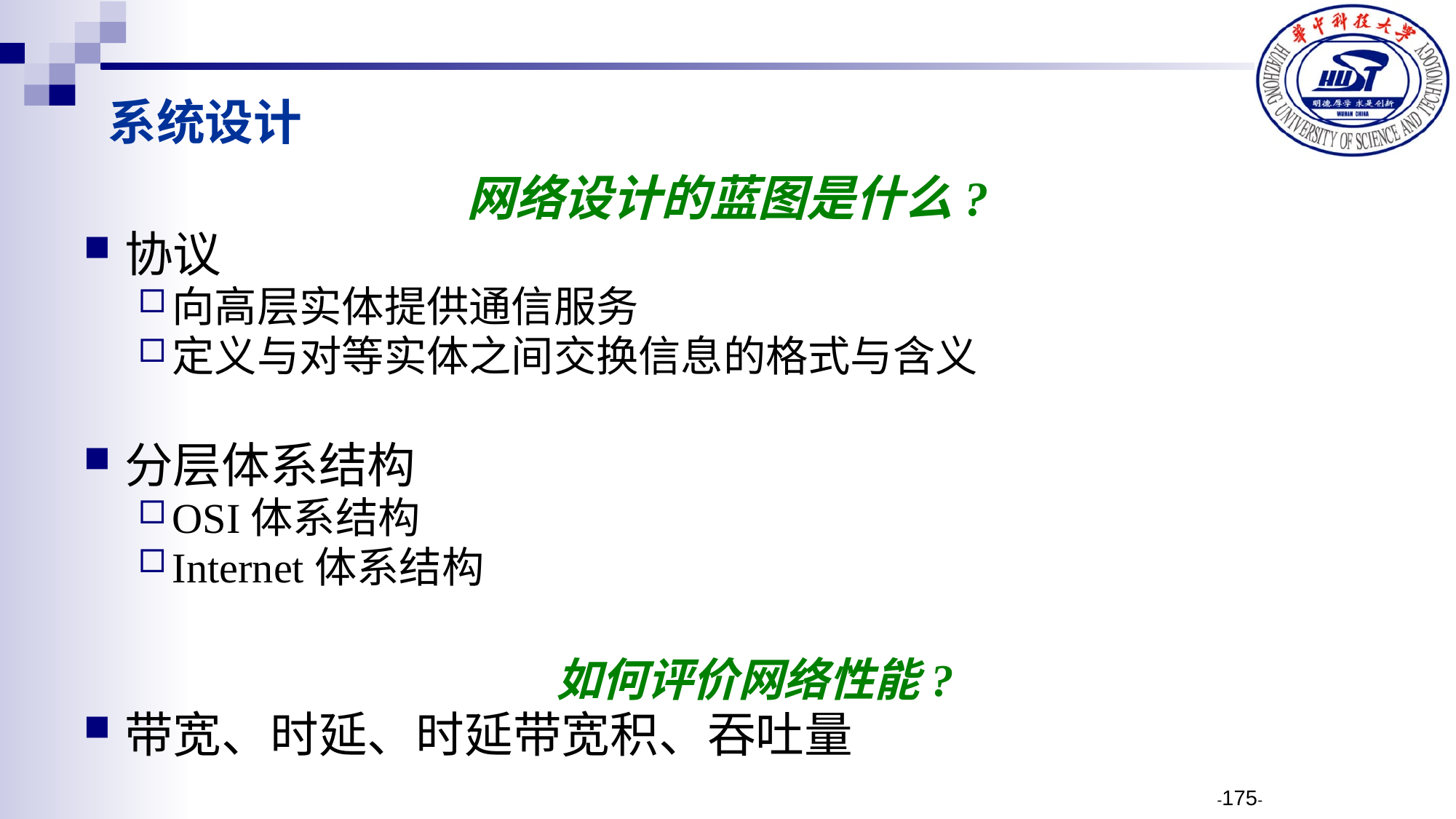

系统设计
网络设计的蓝图是什么?
协议
向高层实体提供通信服务
定义与对等实体之间交换信息的格式与含义

分层体系结构
OSI体系结构
Internet体系结构

如何评价网络性能?
带宽、时延、时延带宽积、吞吐量

-175-